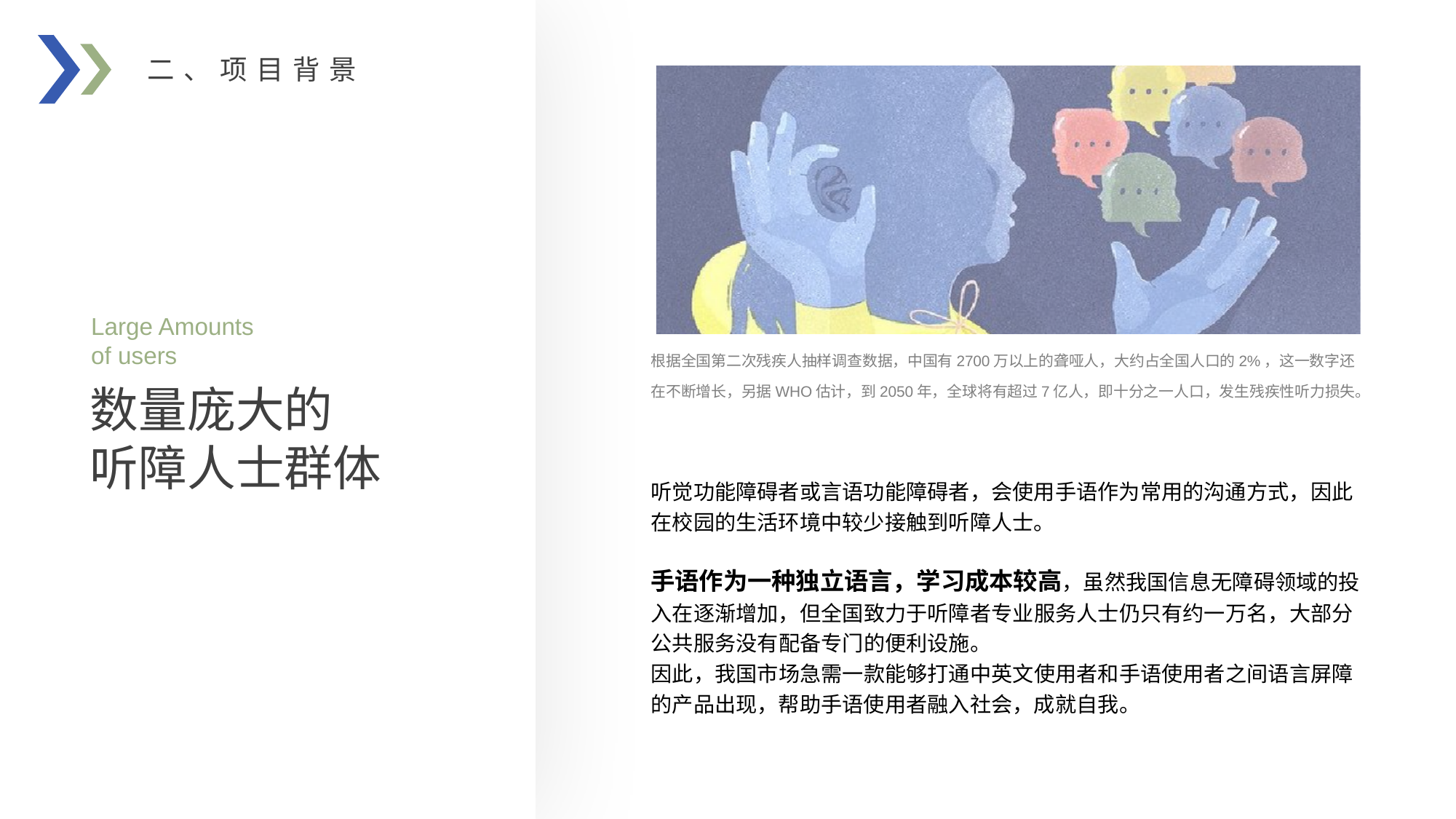

二、项目背景

Large Amounts
of users
根据全国第二次残疾人抽样调查数据，中国有2700万以上的聋哑人，大约占全国人口的2%，这一数字还在不断增长，另据WHO估计，到2050年，全球将有超过7亿人，即十分之一人口，发生残疾性听力损失。
数量庞大的
听障人士群体
听觉功能障碍者或言语功能障碍者，会使用手语作为常用的沟通方式，因此在校园的生活环境中较少接触到听障人士。

手语作为一种独立语言，学习成本较高，虽然我国信息无障碍领域的投入在逐渐增加，但全国致力于听障者专业服务人士仍只有约一万名，大部分公共服务没有配备专门的便利设施。
因此，我国市场急需一款能够打通中英文使用者和手语使用者之间语言屏障的产品出现，帮助手语使用者融入社会，成就自我。